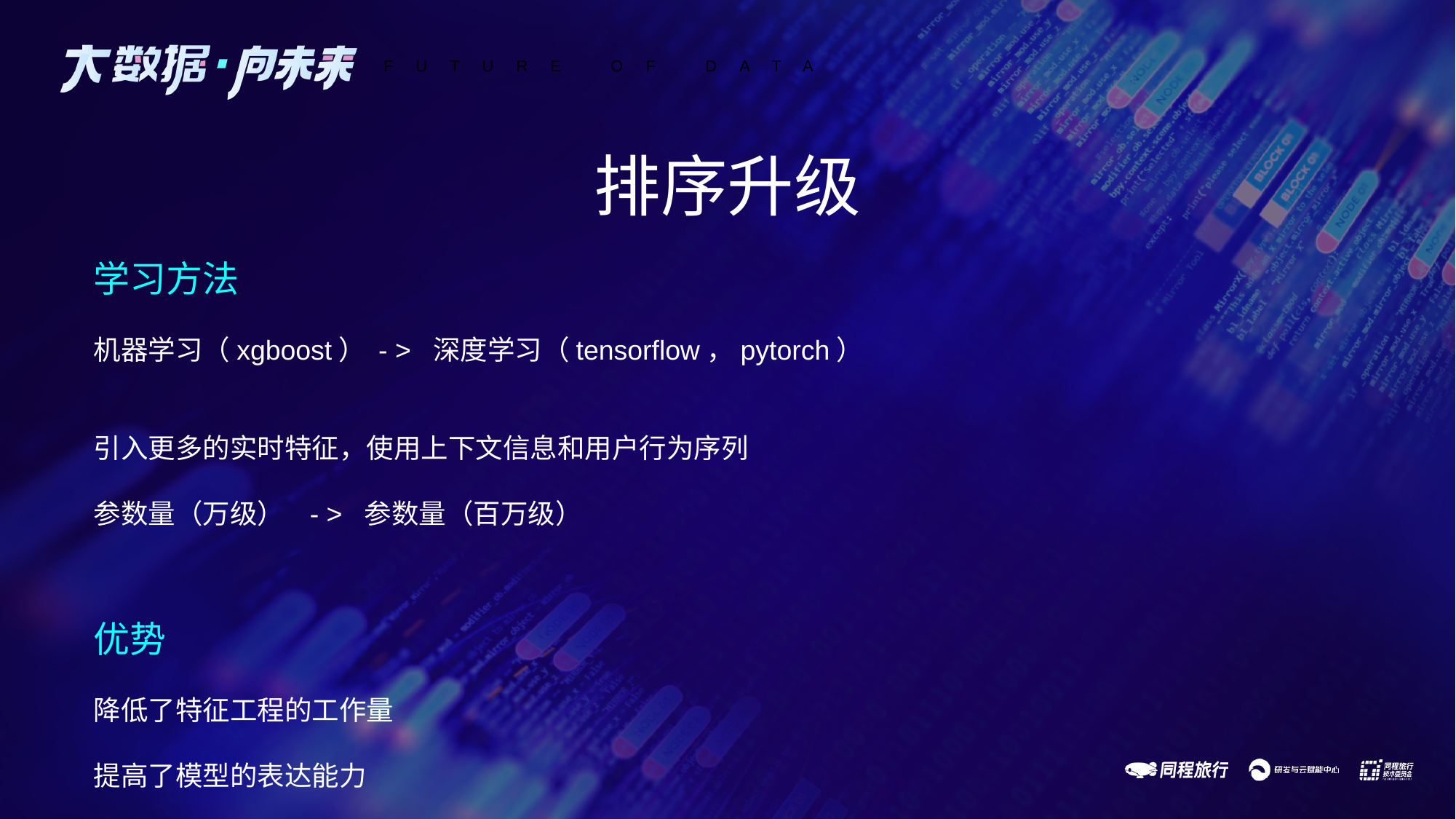

排序升级
学习方法

机器学习（xgboost） - >  深度学习（tensorflow，pytorch）

引入更多的实时特征，使用上下文信息和用户行为序列

参数量（万级）   - >  参数量（百万级）

优势

降低了特征工程的工作量

提高了模型的表达能力